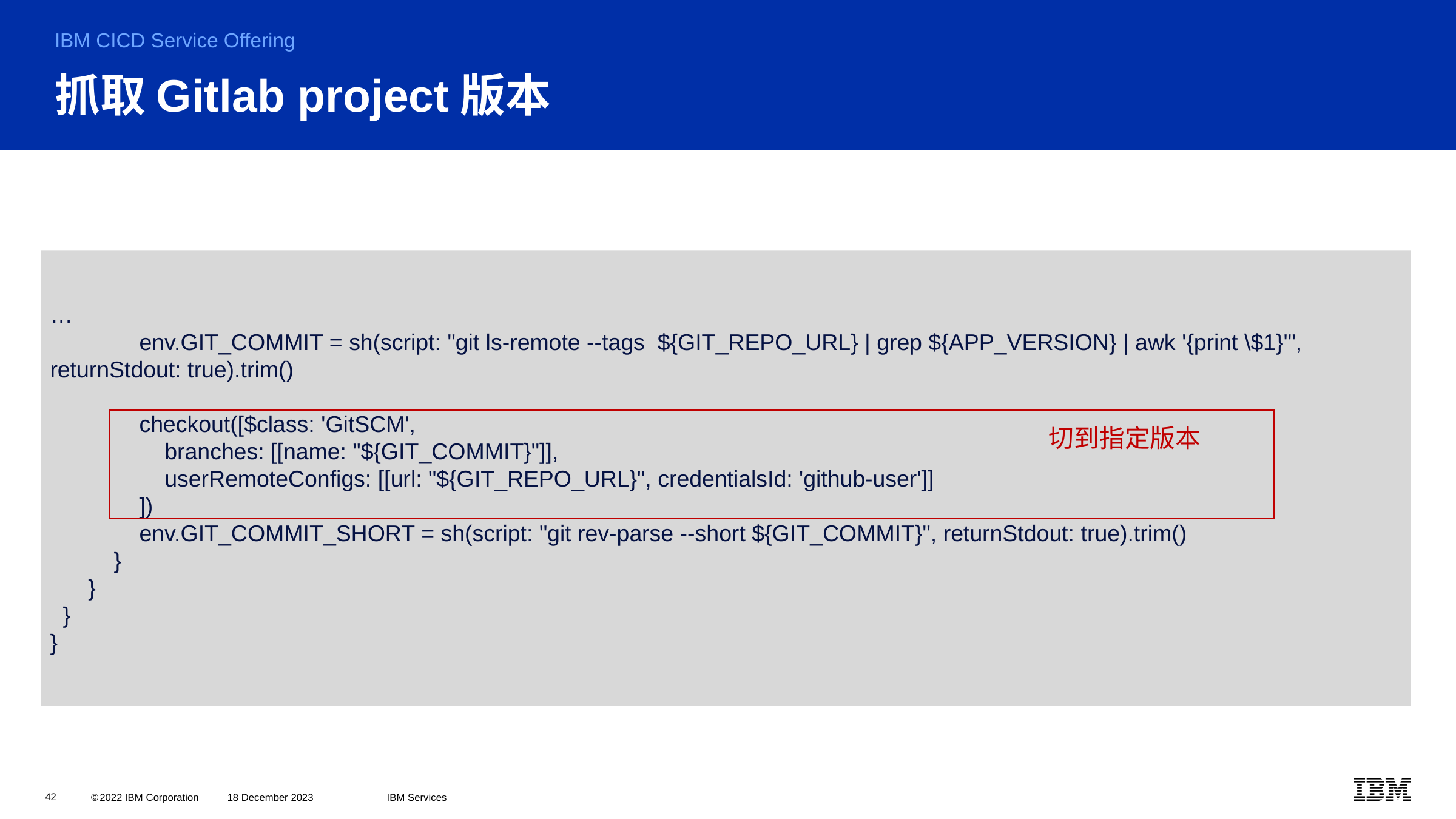

IBM CICD Service Offering
# 抓取Gitlab project版本

…
              env.GIT_COMMIT = sh(script: "git ls-remote --tags  ${GIT_REPO_URL} | grep ${APP_VERSION} | awk '{print \$1}'", returnStdout: true).trim()

              checkout([$class: 'GitSCM',
                  branches: [[name: "${GIT_COMMIT}"]],
                  userRemoteConfigs: [[url: "${GIT_REPO_URL}", credentialsId: 'github-user']]
              ])
              env.GIT_COMMIT_SHORT = sh(script: "git rev-parse --short ${GIT_COMMIT}", returnStdout: true).trim()
          }
      }
  }
}

切到指定版本